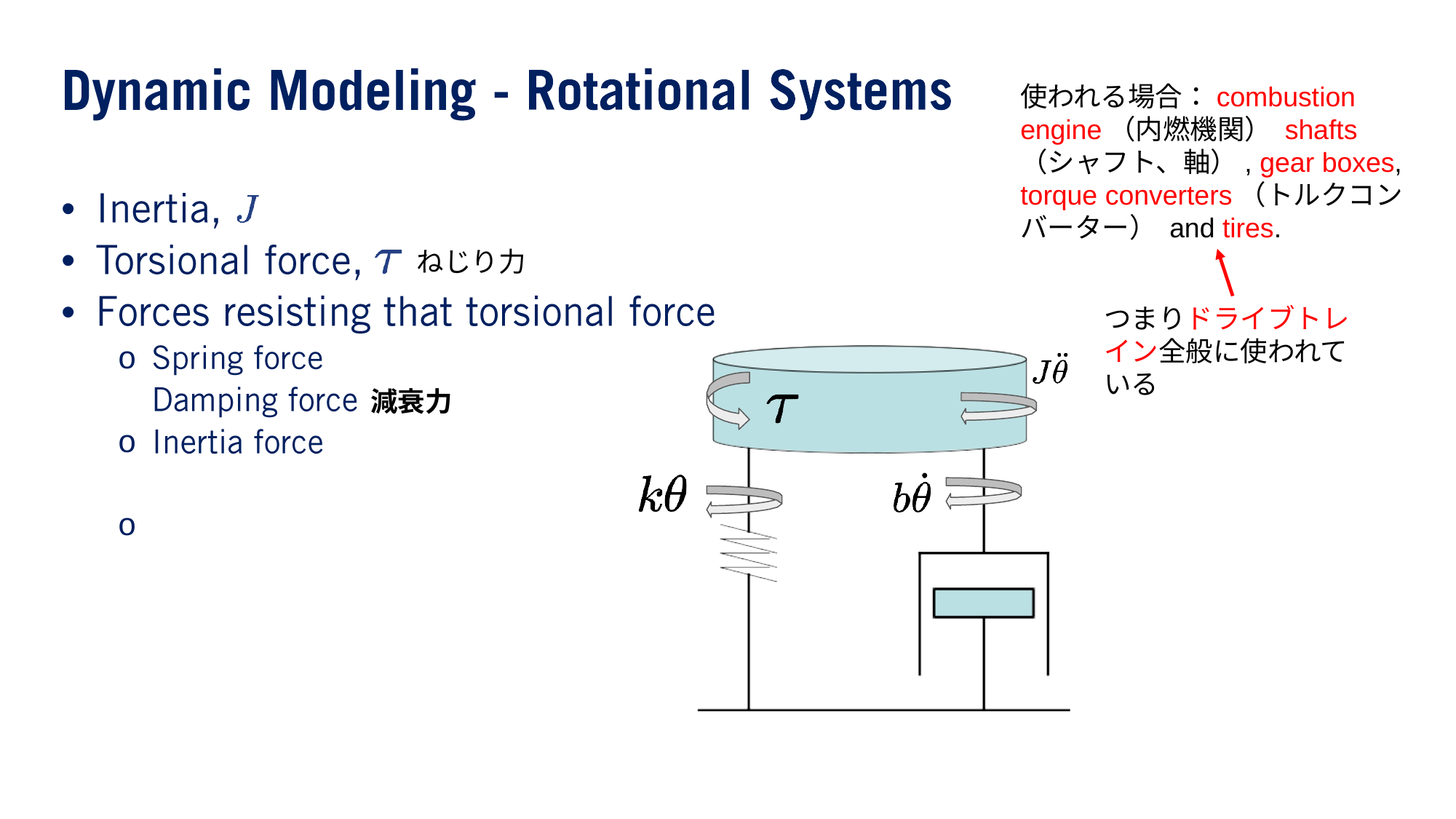

使われる場合：combustion engine（内燃機関） shafts（シャフト、軸）, gear boxes, torque converters（トルクコンバーター） and tires.
•
•
•
o  o  o

ねじり力
つまりドライブトレイン全般に使われている
減衰力